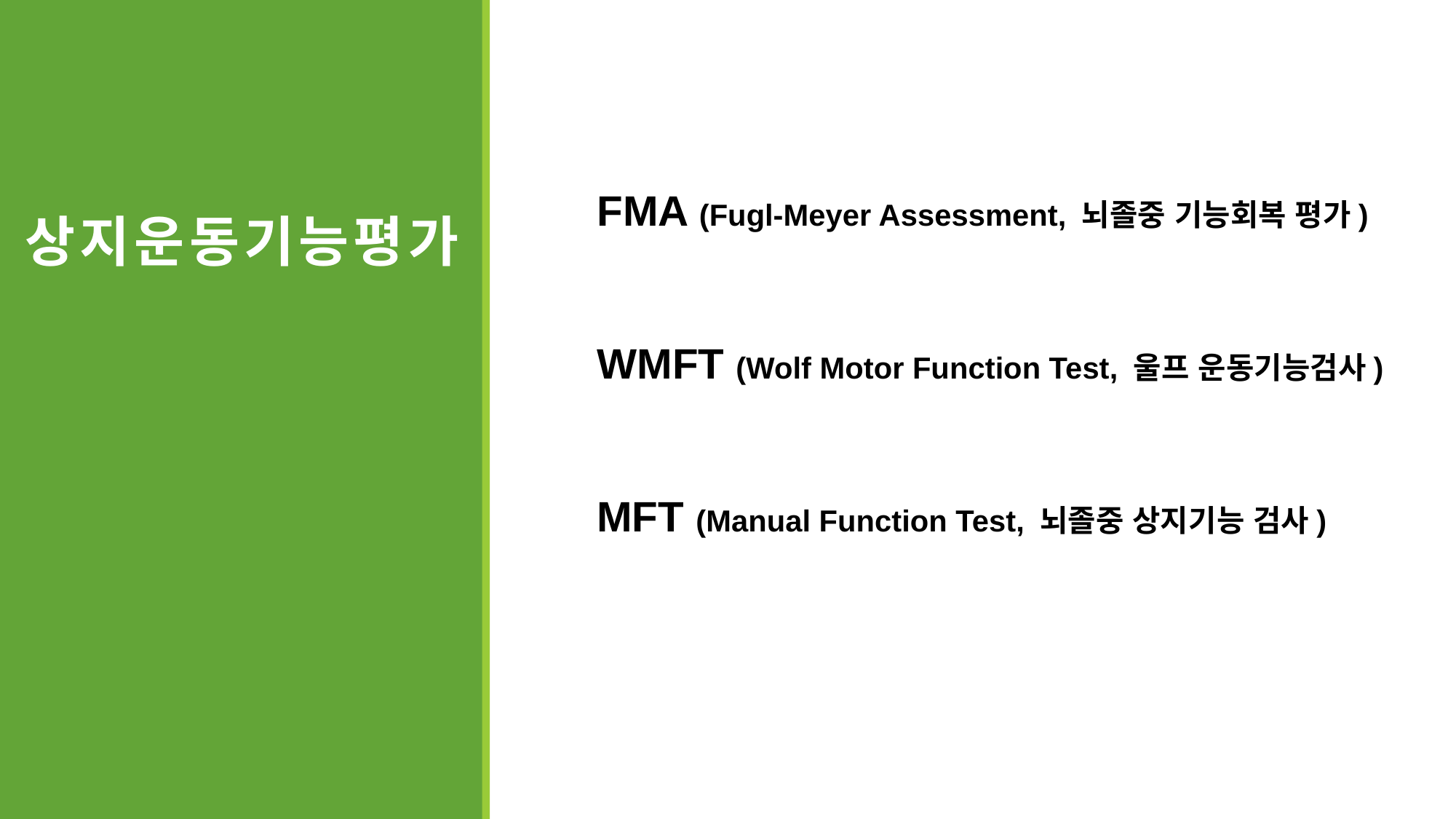

# 상지운동기능평가
FMA (Fugl-Meyer Assessment, 뇌졸중 기능회복 평가)

WMFT (Wolf Motor Function Test, 울프 운동기능검사)

MFT (Manual Function Test, 뇌졸중 상지기능 검사)